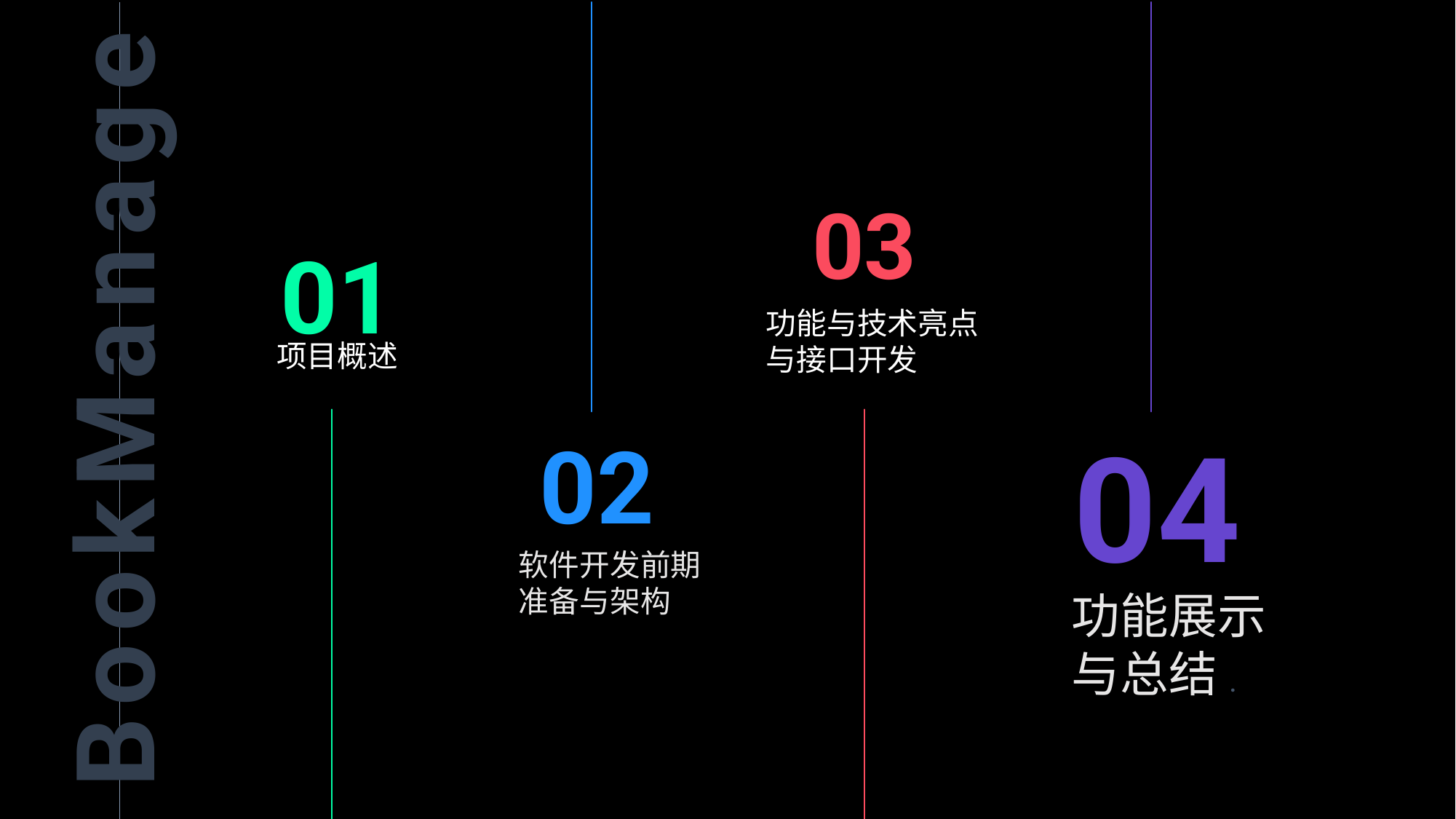

03
01
功能与技术亮点与接口开发
项目概述
BookManage
04
02
软件开发前期准备与架构
功能展示与总结.